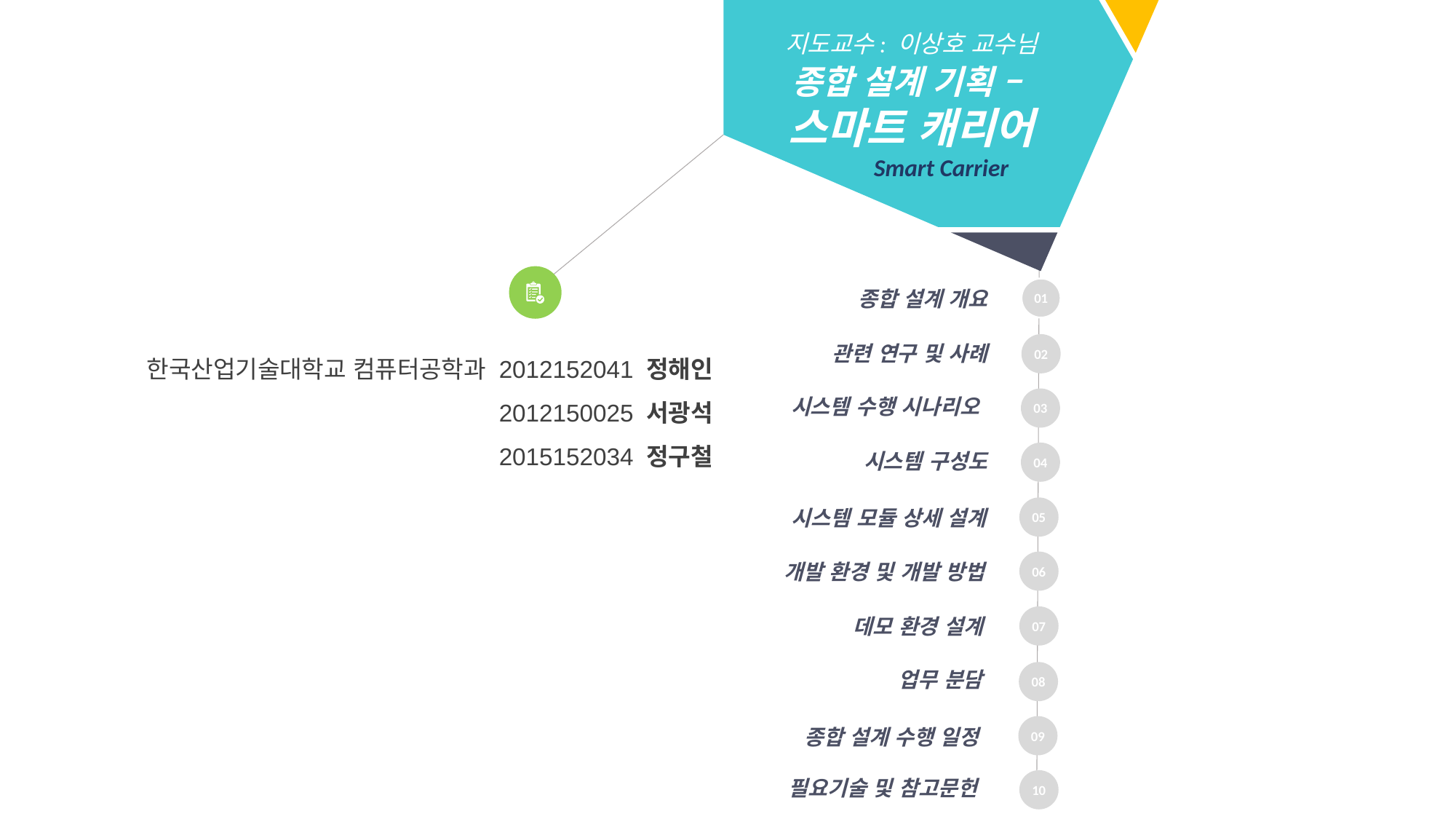

지도교수: 이상호 교수님
종합 설계 기획 –
스마트 캐리어
           Smart Carrier

01
종합 설계 개요
한국산업기술대학교 컴퓨터공학과 2012152041 정해인
2012150025 서광석
2015152034 정구철
02
관련 연구 및 사례
시스템 수행 시나리오
03
시스템 구성도
04
05
시스템 모듈 상세 설계
06
개발 환경 및 개발 방법
07
데모 환경 설계
업무 분담
08
09
종합 설계 수행 일정
필요기술 및 참고문헌
10